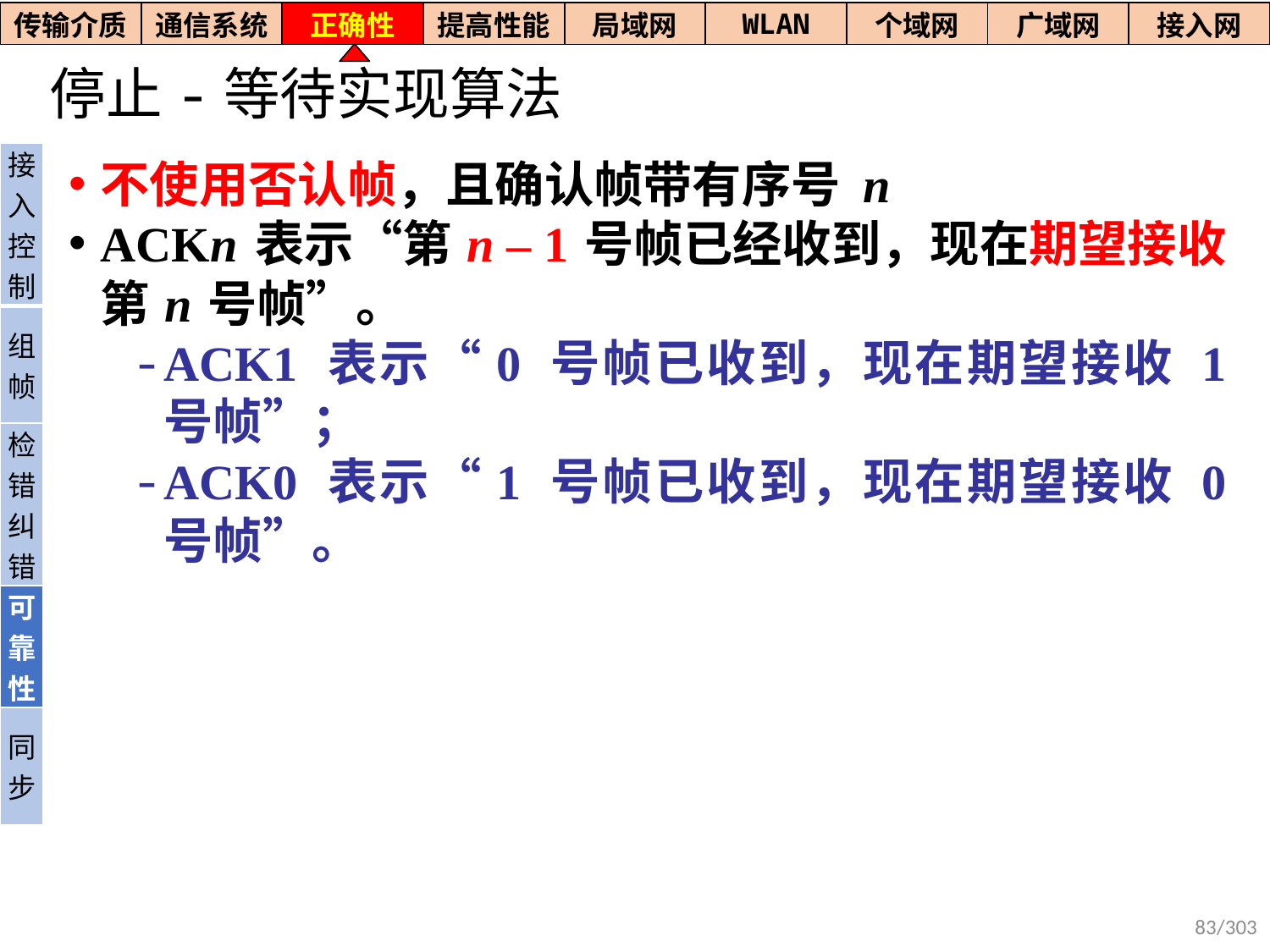

| 传输介质 | 通信系统 | 正确性 | 提高性能 | 局域网 | WLAN | 个域网 | 广域网 | 接入网 |
| --- | --- | --- | --- | --- | --- | --- | --- | --- |

# 停止-等待实现算法
| 接入控制 |
| --- |
| 组帧 |
| 检错纠错 |
| 可靠性 |
| 同步 |
不使用否认帧，且确认帧带有序号 n
ACKn 表示“第 n – 1 号帧已经收到，现在期望接收第 n 号帧”。
ACK1 表示“0 号帧已收到，现在期望接收 1 号帧”；
ACK0 表示“1 号帧已收到，现在期望接收 0 号帧”。

83/303